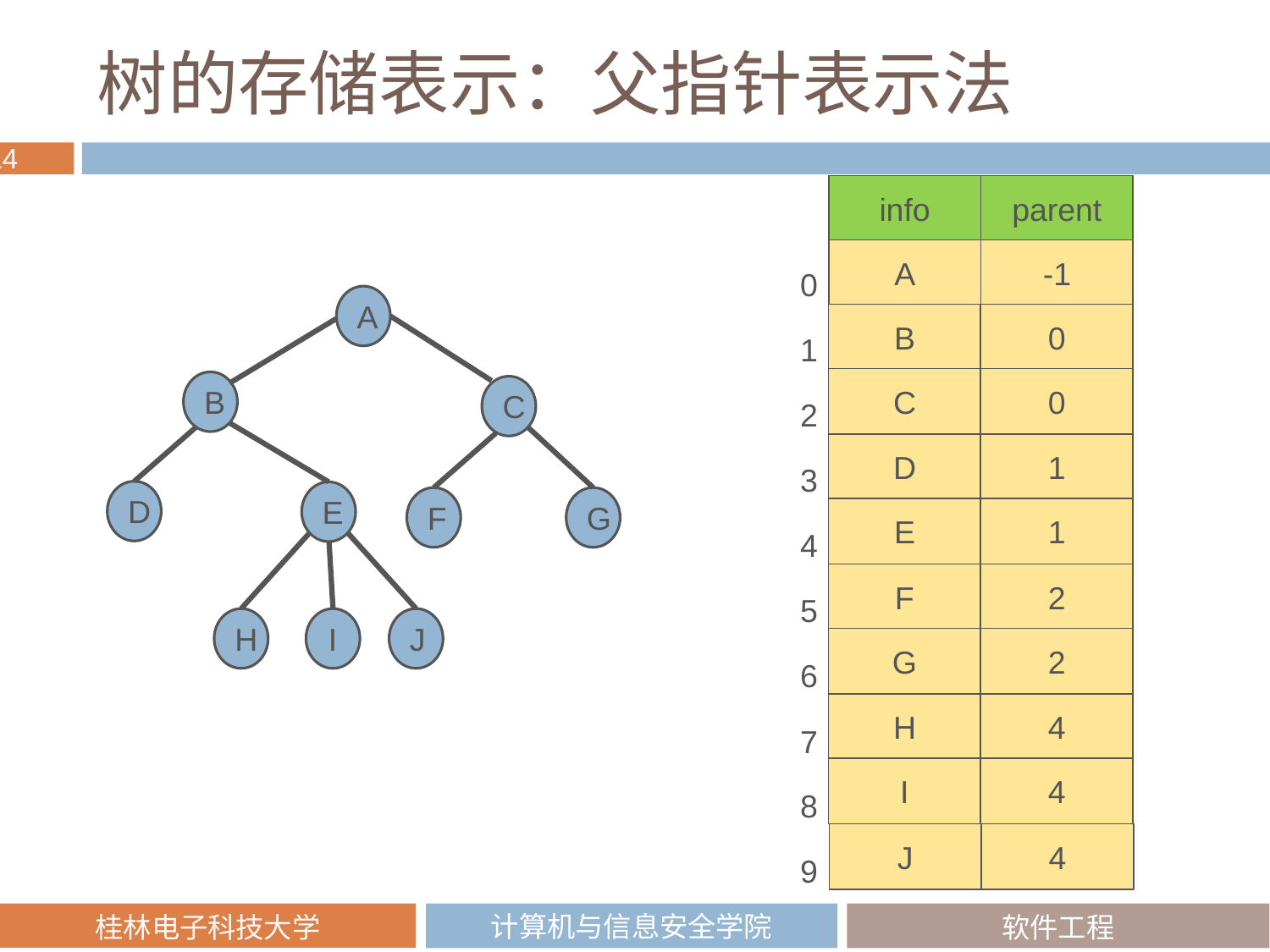

# 树的存储表示：父指针表示法
parent
info
0
1
2
3
4
5
6
7
8
9
-1
A
A
0
B
0
C
B
C
1
D
D
E
F
G
1
E
2
F
J
H
I
G
2
4
H
4
I
4
J